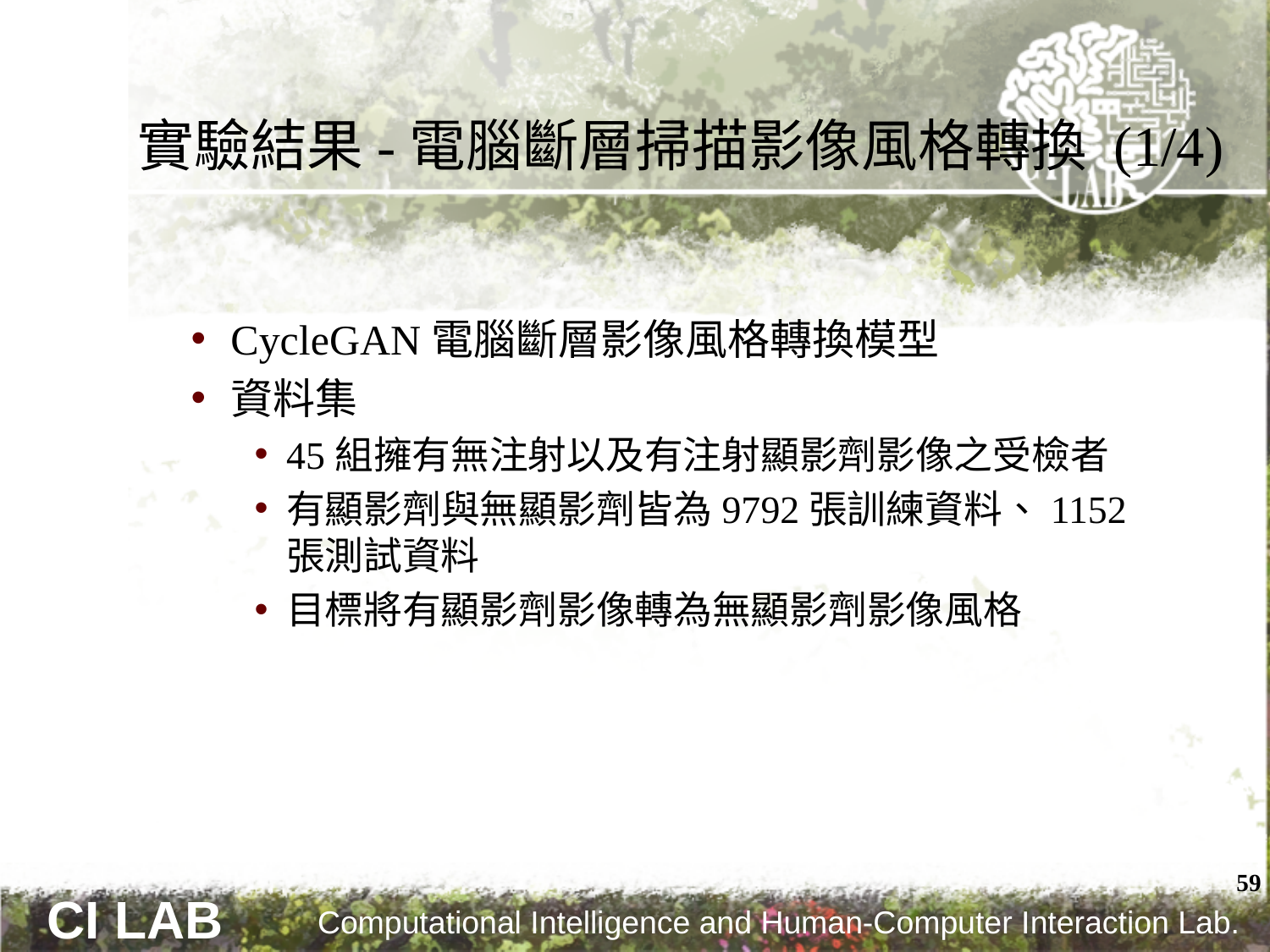

# 實驗結果-電腦斷層掃描影像風格轉換 (1/4)
CycleGAN電腦斷層影像風格轉換模型
資料集
45組擁有無注射以及有注射顯影劑影像之受檢者
有顯影劑與無顯影劑皆為9792張訓練資料、1152張測試資料
目標將有顯影劑影像轉為無顯影劑影像風格

59